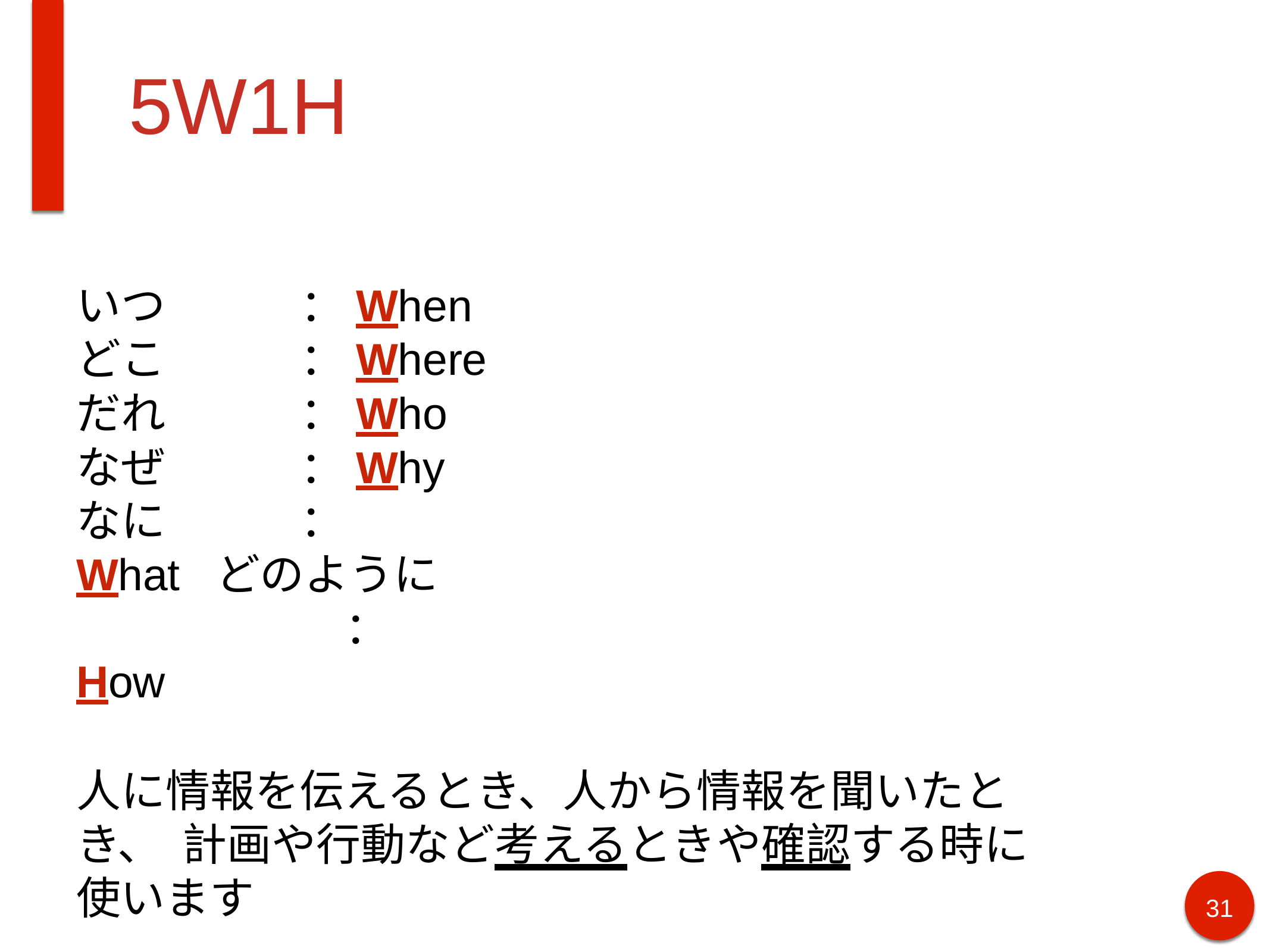

# 5W1H
いつ	：When
どこ	：Where
だれ	：Who
なぜ	：Why
なに	：What  どのように		：How

人に情報を伝えるとき、人から情報を聞いたとき、  計画や行動など考えるときや確認する時に使います
31